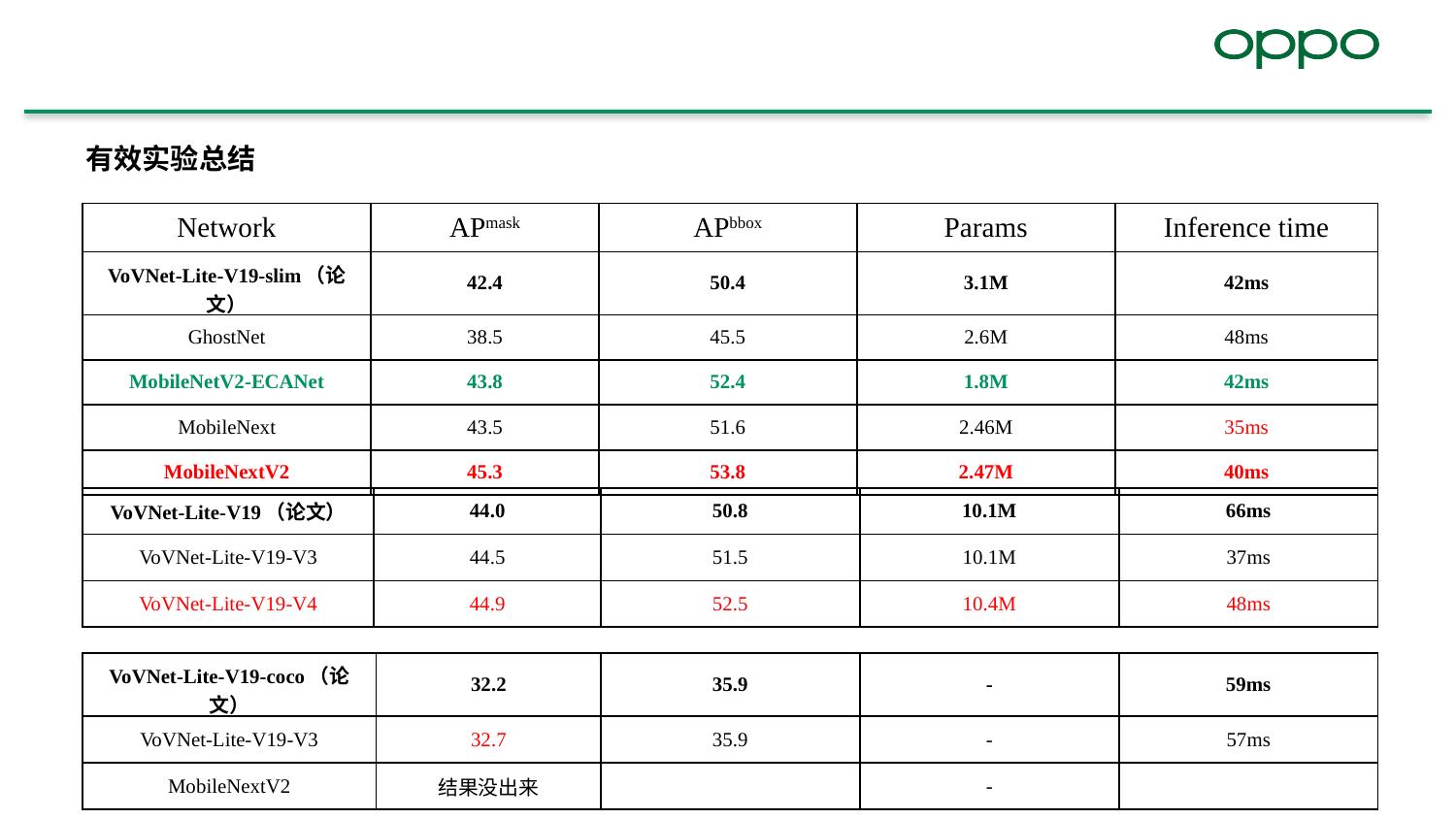

有效实验总结
| Network | APmask | APbbox | Params | Inference time |
| --- | --- | --- | --- | --- |
| VoVNet-Lite-V19-slim（论文） | 42.4 | 50.4 | 3.1M | 42ms |
| GhostNet | 38.5 | 45.5 | 2.6M | 48ms |
| MobileNetV2-ECANet | 43.8 | 52.4 | 1.8M | 42ms |
| MobileNext | 43.5 | 51.6 | 2.46M | 35ms |
| MobileNextV2 | 45.3 | 53.8 | 2.47M | 40ms |
| VoVNet-Lite-V19（论文） | 44.0 | 50.8 | 10.1M | 66ms |
| --- | --- | --- | --- | --- |
| VoVNet-Lite-V19-V3 | 44.5 | 51.5 | 10.1M | 37ms |
| VoVNet-Lite-V19-V4 | 44.9 | 52.5 | 10.4M | 48ms |
| VoVNet-Lite-V19-coco（论文） | 32.2 | 35.9 | - | 59ms |
| --- | --- | --- | --- | --- |
| VoVNet-Lite-V19-V3 | 32.7 | 35.9 | - | 57ms |
| MobileNextV2 | 结果没出来 |  | - |  |